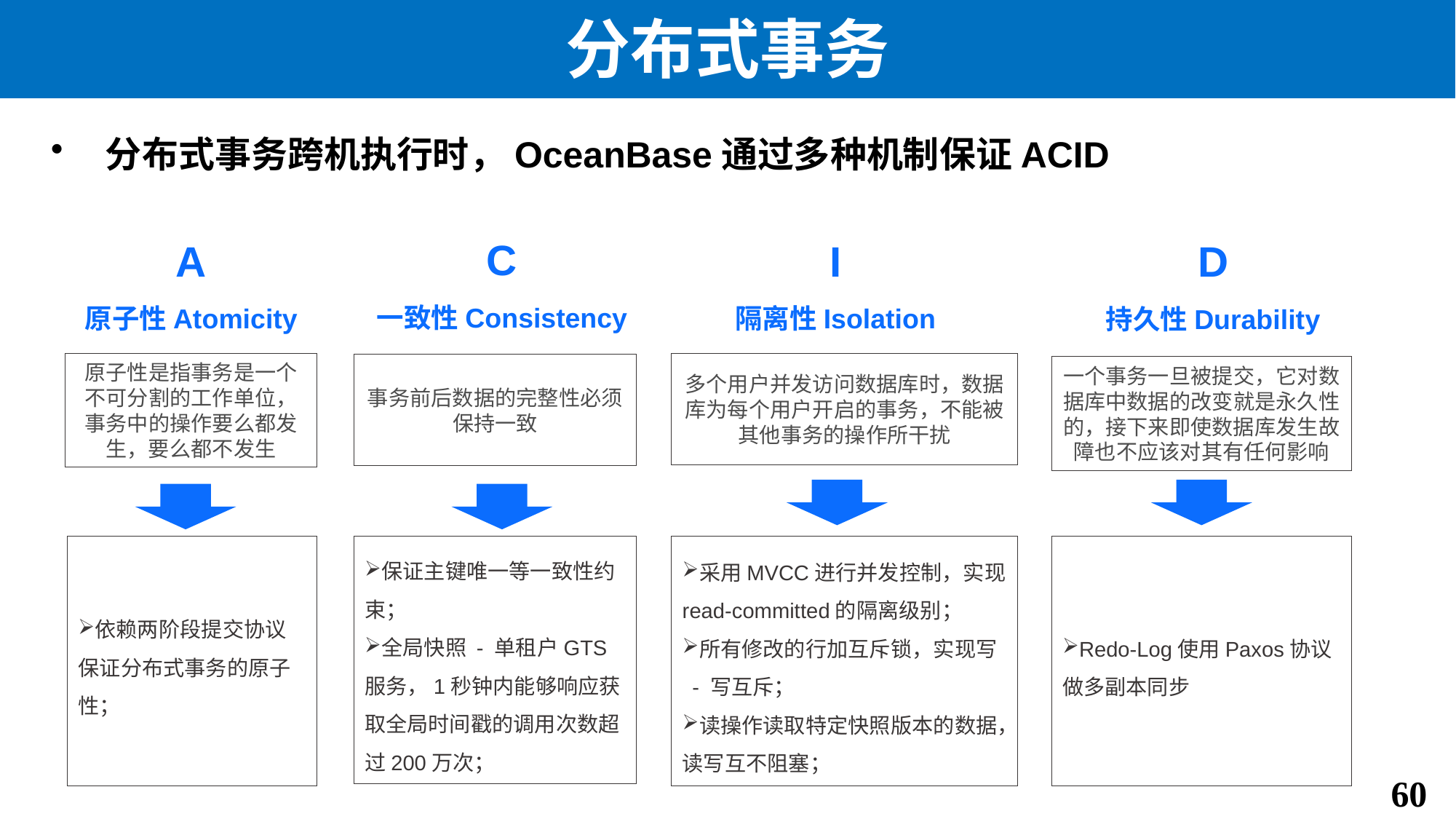

# 分布式事务
分布式事务跨机执行时，OceanBase通过多种机制保证ACID
C
一致性Consistency
A
原子性Atomicity
I
隔离性Isolation
D
持久性Durability
多个用户并发访问数据库时，数据库为每个用户开启的事务，不能被其他事务的操作所干扰
原子性是指事务是一个不可分割的工作单位，事务中的操作要么都发生，要么都不发生
事务前后数据的完整性必须保持一致
一个事务一旦被提交，它对数据库中数据的改变就是永久性的，接下来即使数据库发生故障也不应该对其有任何影响

依赖两阶段提交协议保证分布式事务的原子性；
保证主键唯一等一致性约束；
全局快照 - 单租户GTS服务，1秒钟内能够响应获取全局时间戳的调用次数超过200万次；
采用MVCC进行并发控制，实现read-committed的隔离级别；
所有修改的行加互斥锁，实现写 - 写互斥；
读操作读取特定快照版本的数据，读写互不阻塞；
Redo-Log使用Paxos协议做多副本同步